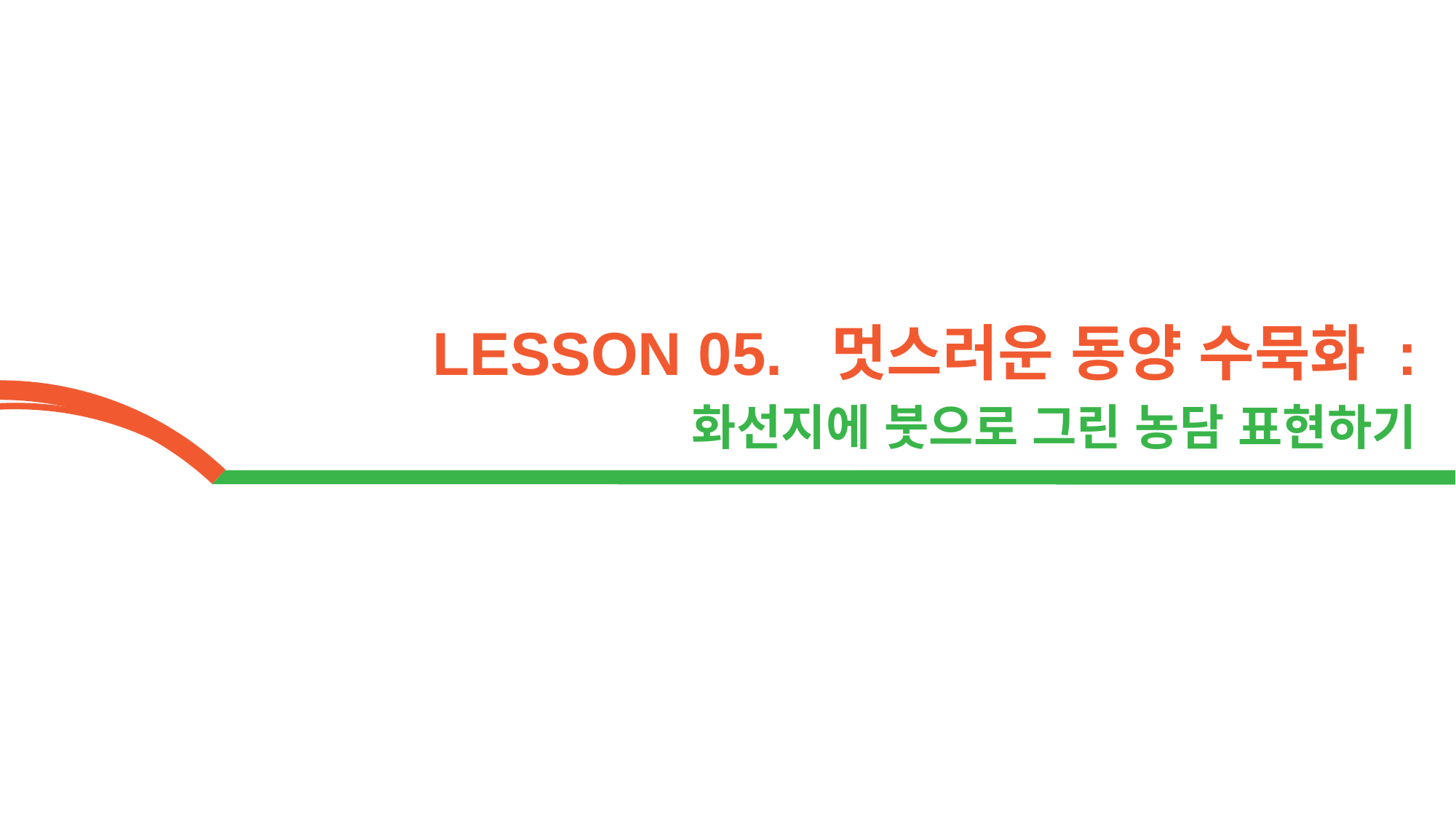

LESSON 05.  멋스러운 동양 수묵화 :
화선지에 붓으로 그린 농담 표현하기